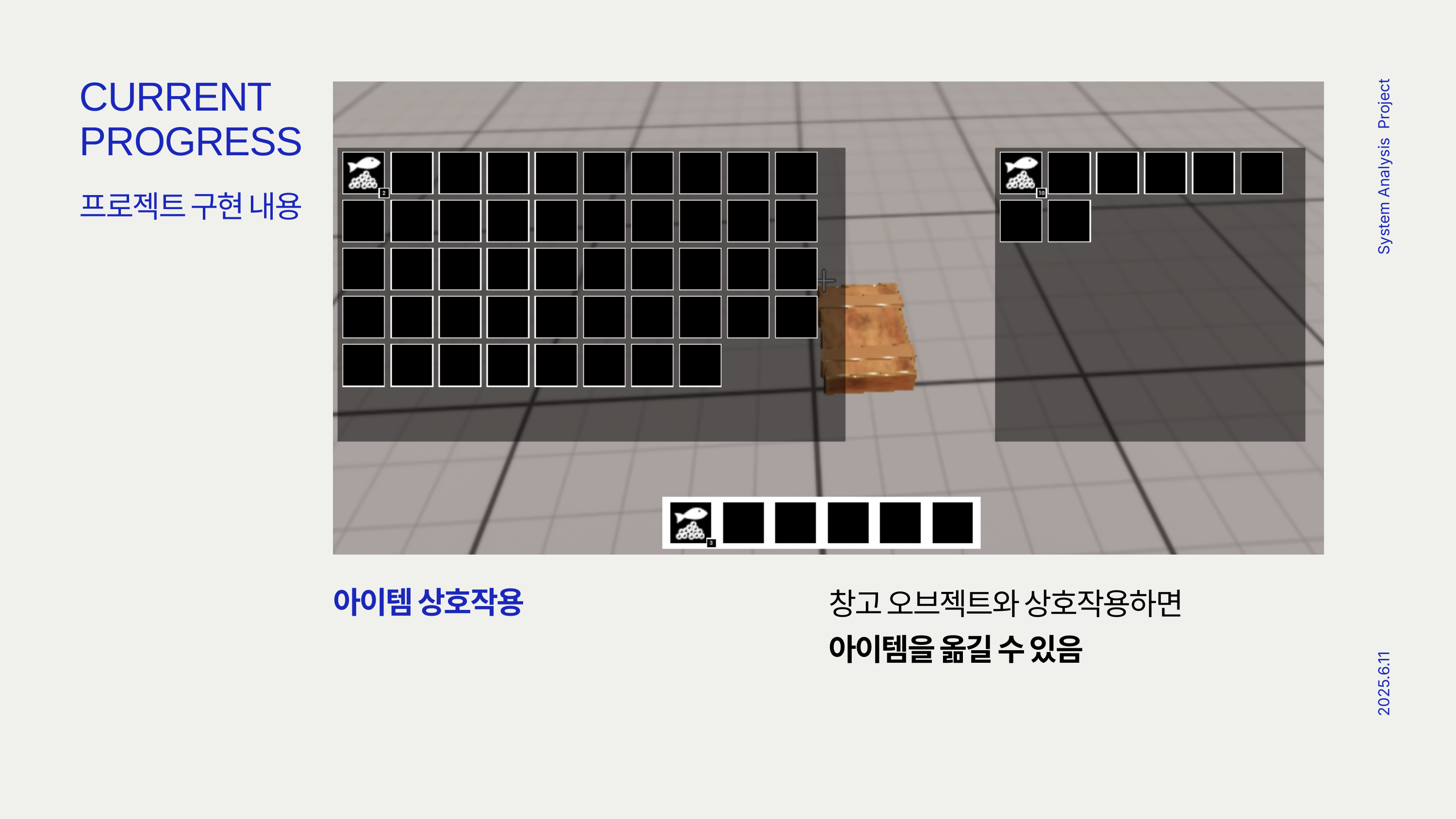

CURRENT
PROGRESS

프로젝트 구현 내용
System Analysis  Project
창고 오브젝트와 상호작용하면
아이템을 옮길 수 있음
아이템 상호작용
2025.6.11